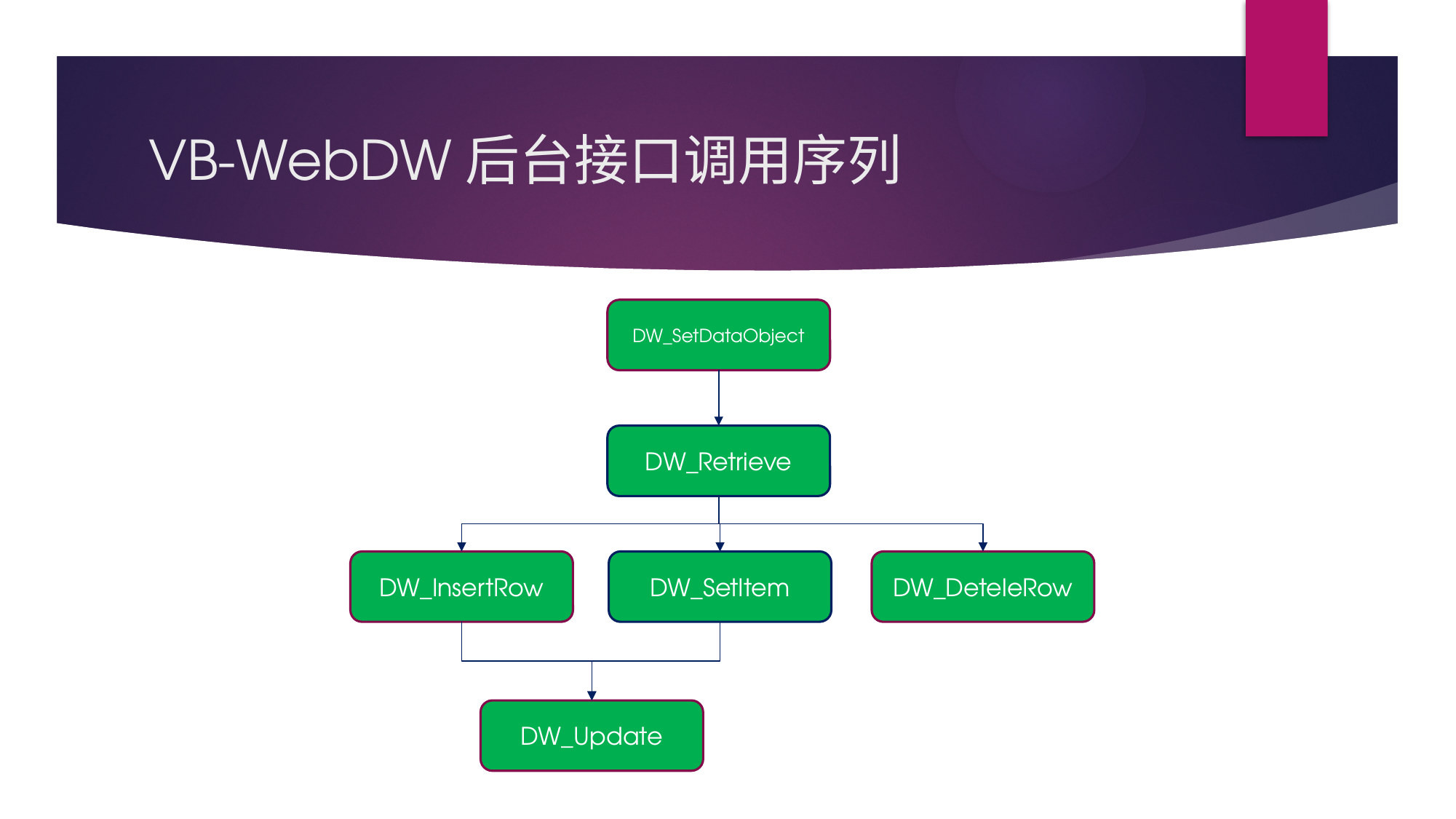

# VB-WebDW后台接口调用序列
DW_SetDataObject
DW_Retrieve
DW_SetItem
DW_DeteleRow
DW_InsertRow
DW_Update